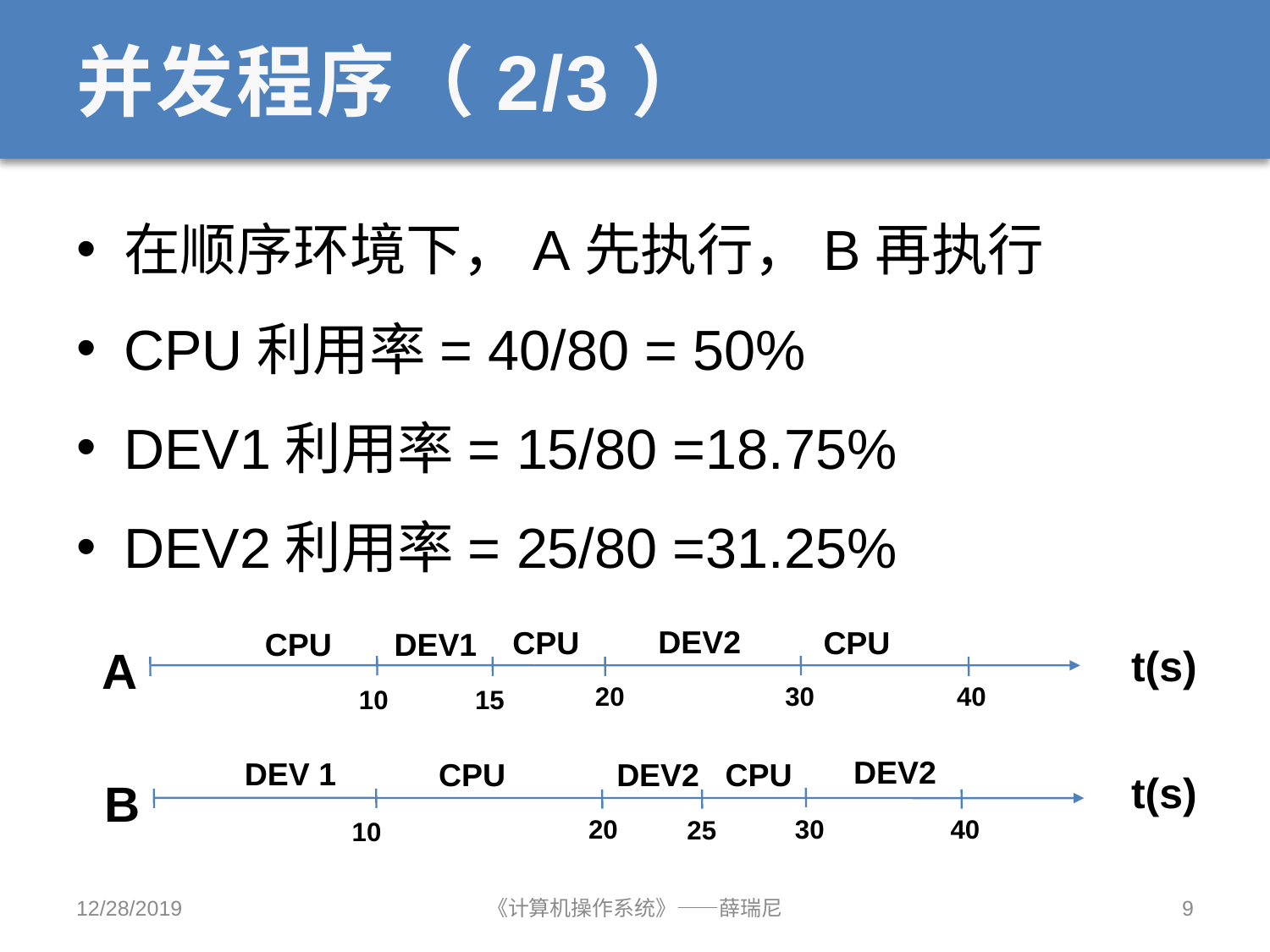

# 并发程序（2/3）
在顺序环境下，A先执行，B再执行
CPU利用率= 40/80 = 50%
DEV1利用率= 15/80 =18.75%
DEV2利用率= 25/80 =31.25%
  DEV2

  CPU
   CPU
CPU
 DEV1

 t(s)
A

20
30
40
10
15
 DEV2
DEV 1
CPU
  DEV2
  CPU

 t(s)
B

20
40
30
25
10
12/28/2019
《计算机操作系统》——薛瑞尼
9